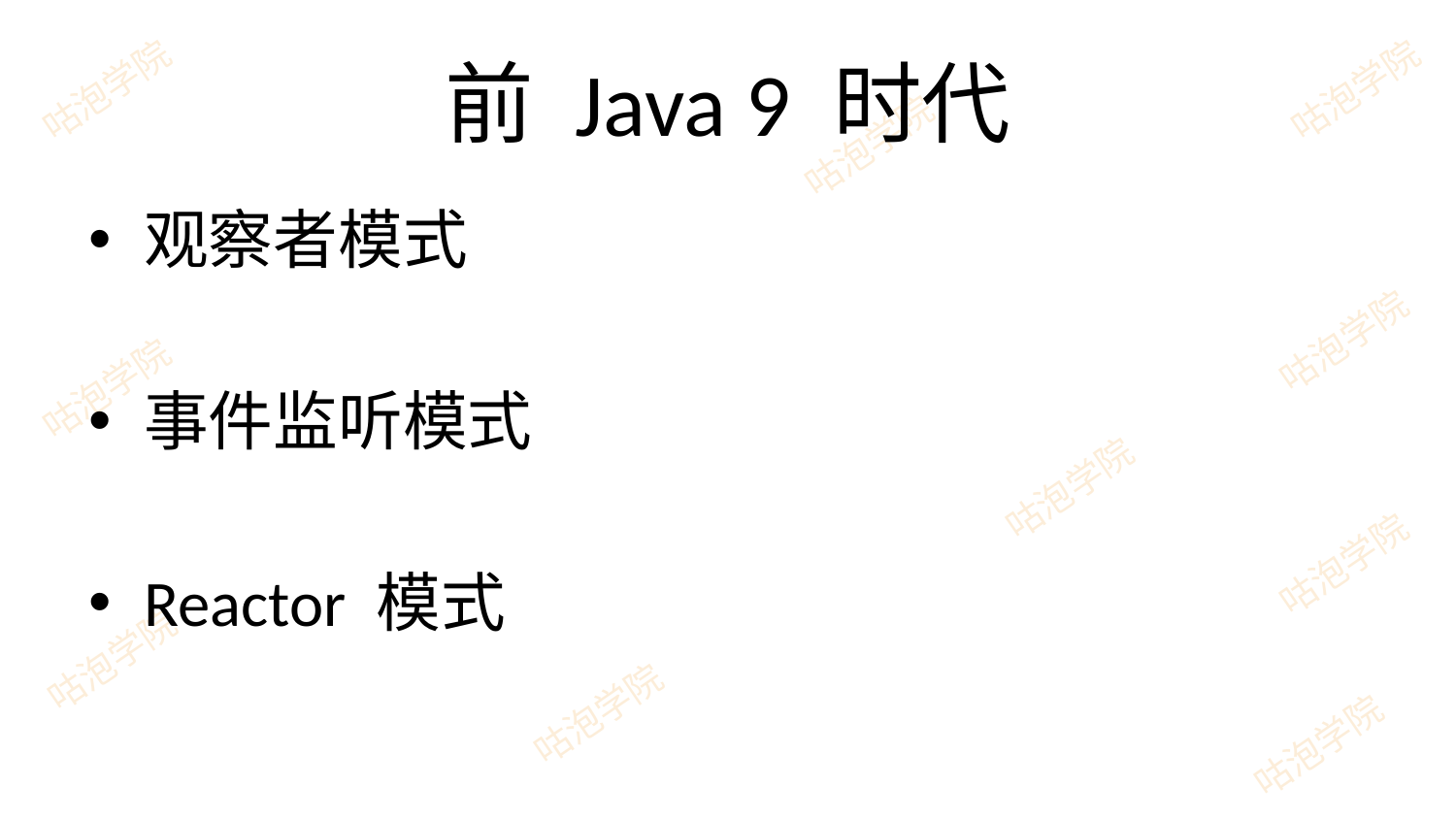

# 前 Java 9 时代
观察者模式

事件监听模式

Reactor 模式